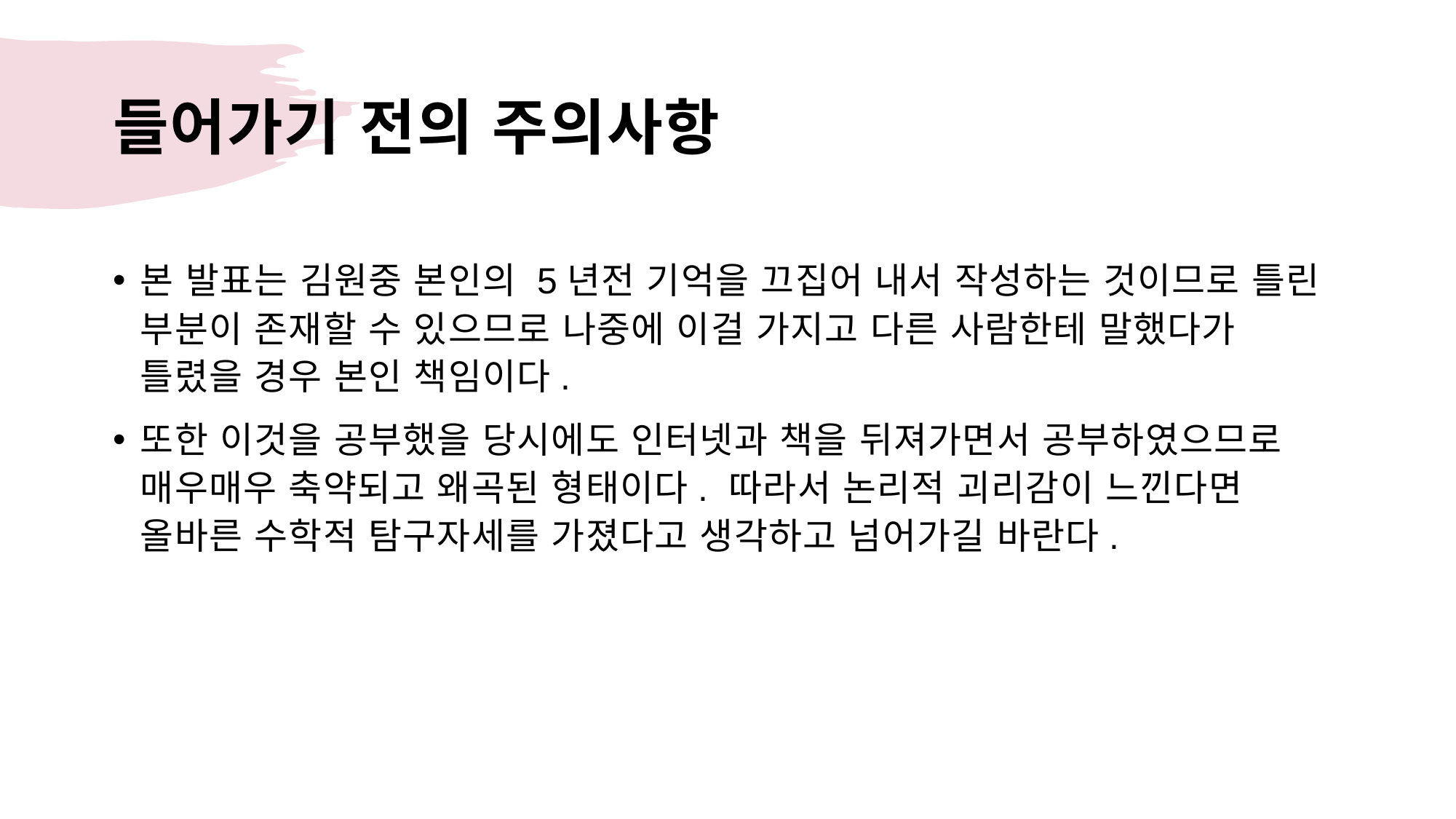

# 들어가기 전의 주의사항
본 발표는 김원중 본인의 5년전 기억을 끄집어 내서 작성하는 것이므로 틀린 부분이 존재할 수 있으므로 나중에 이걸 가지고 다른 사람한테 말했다가 틀렸을 경우 본인 책임이다.
또한 이것을 공부했을 당시에도 인터넷과 책을 뒤져가면서 공부하였으므로 매우매우 축약되고 왜곡된 형태이다. 따라서 논리적 괴리감이 느낀다면 올바른 수학적 탐구자세를 가졌다고 생각하고 넘어가길 바란다.